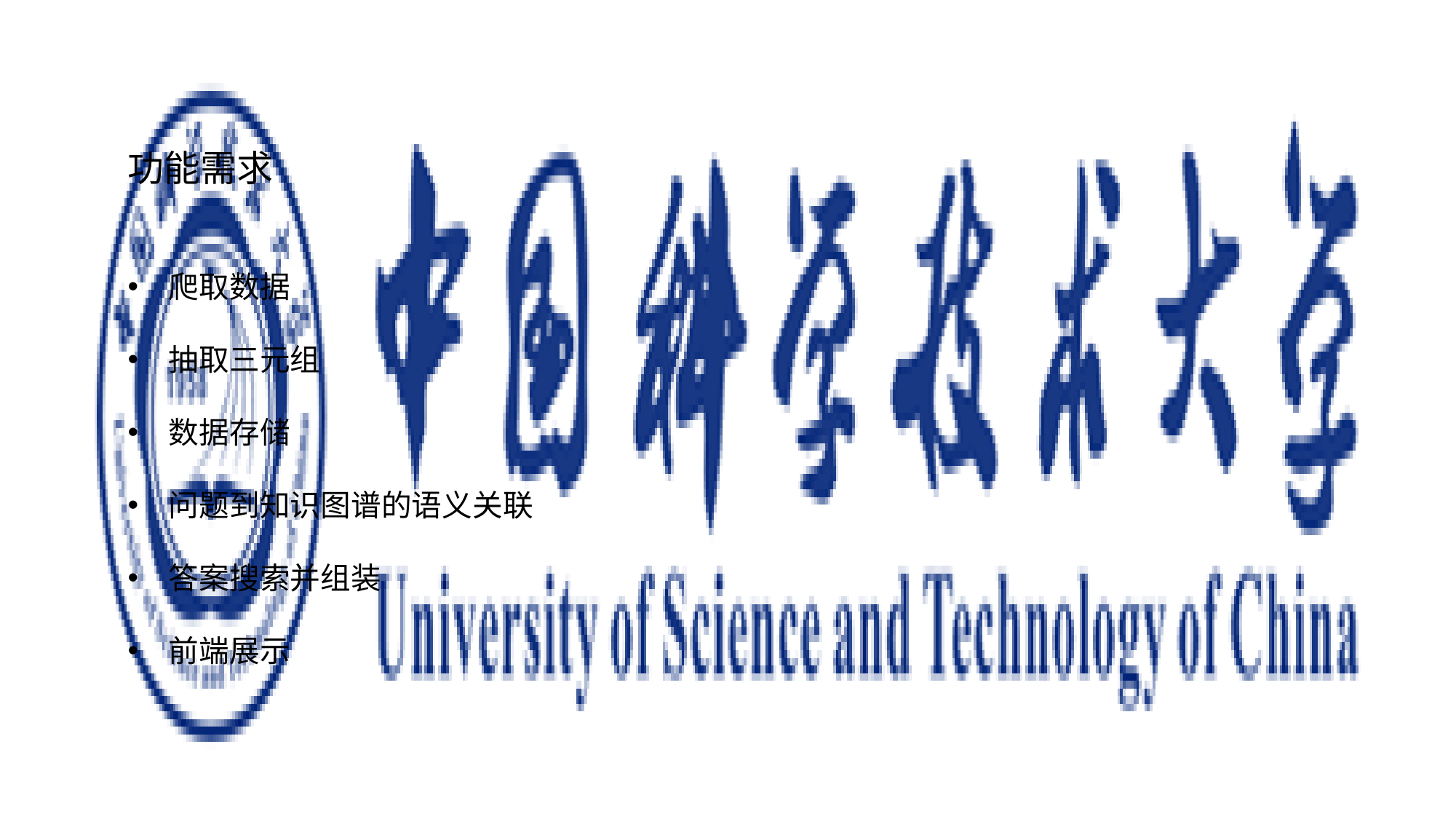

功能需求
爬取数据
抽取三元组
数据存储
问题到知识图谱的语义关联
答案搜索并组装
前端展示